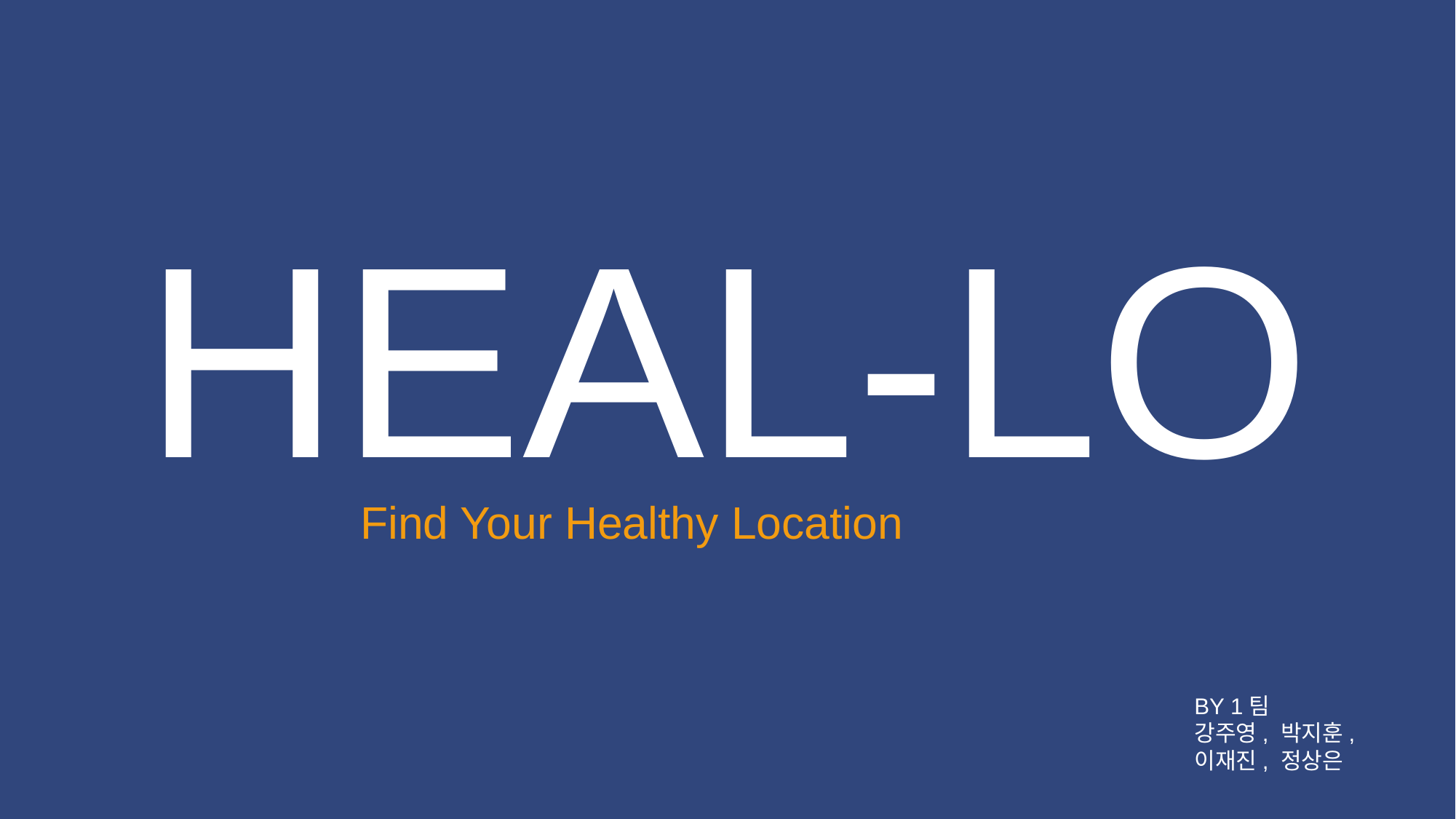

HEAL-LO
Find Your Healthy Location
BY 1팀
강주영, 박지훈,
이재진, 정상은